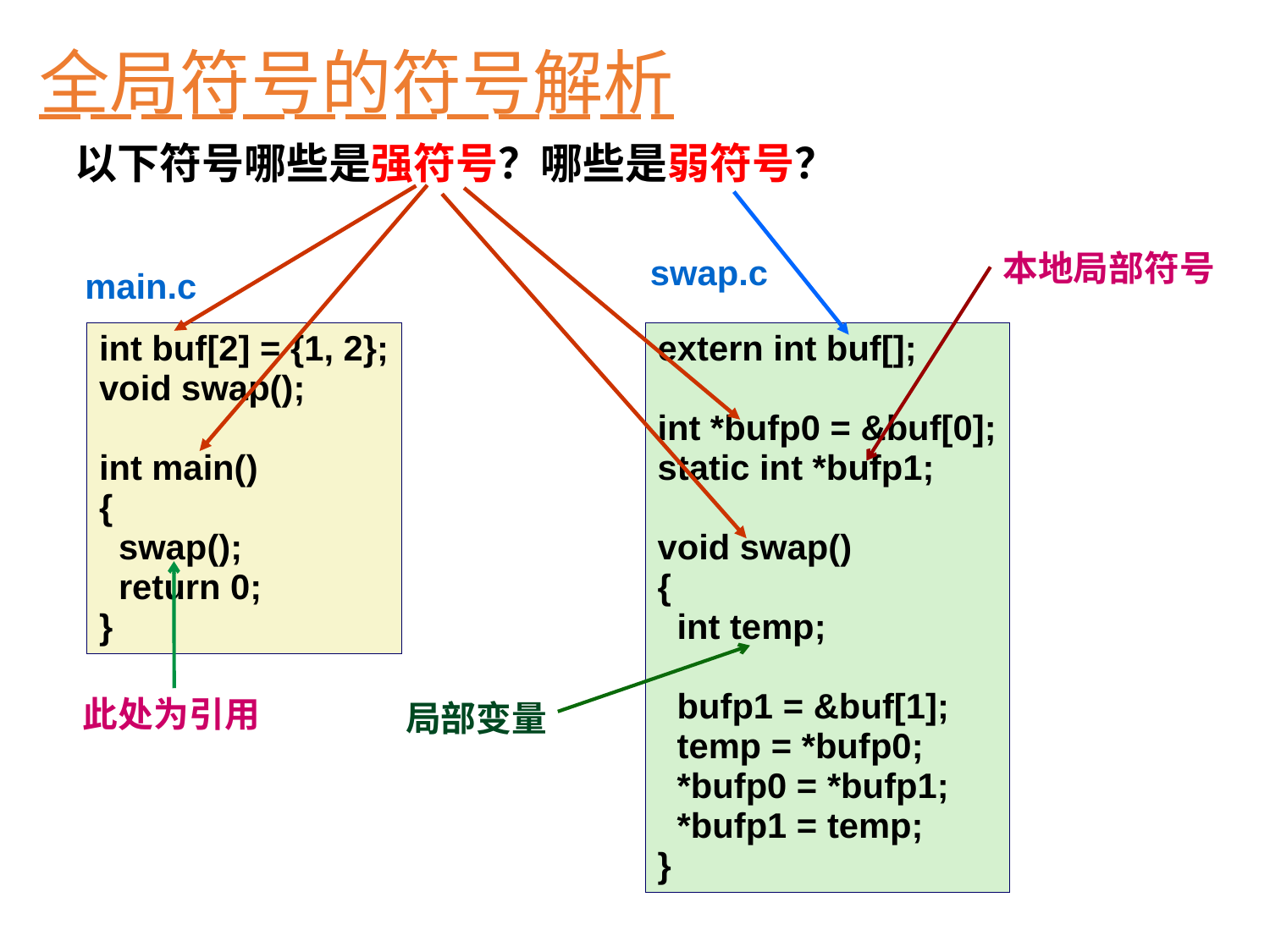

全局符号的符号解析
以下符号哪些是强符号？哪些是弱符号？

本地局部符号
swap.c
main.c
int buf[2] = {1, 2};
void swap();

int main()
{
  swap();
  return 0;
}
extern int buf[];

int *bufp0 = &buf[0];
static int *bufp1;

void swap()
{
  int temp;

  bufp1 = &buf[1];
  temp = *bufp0;
  *bufp0 = *bufp1;
  *bufp1 = temp;
}
局部变量
此处为引用